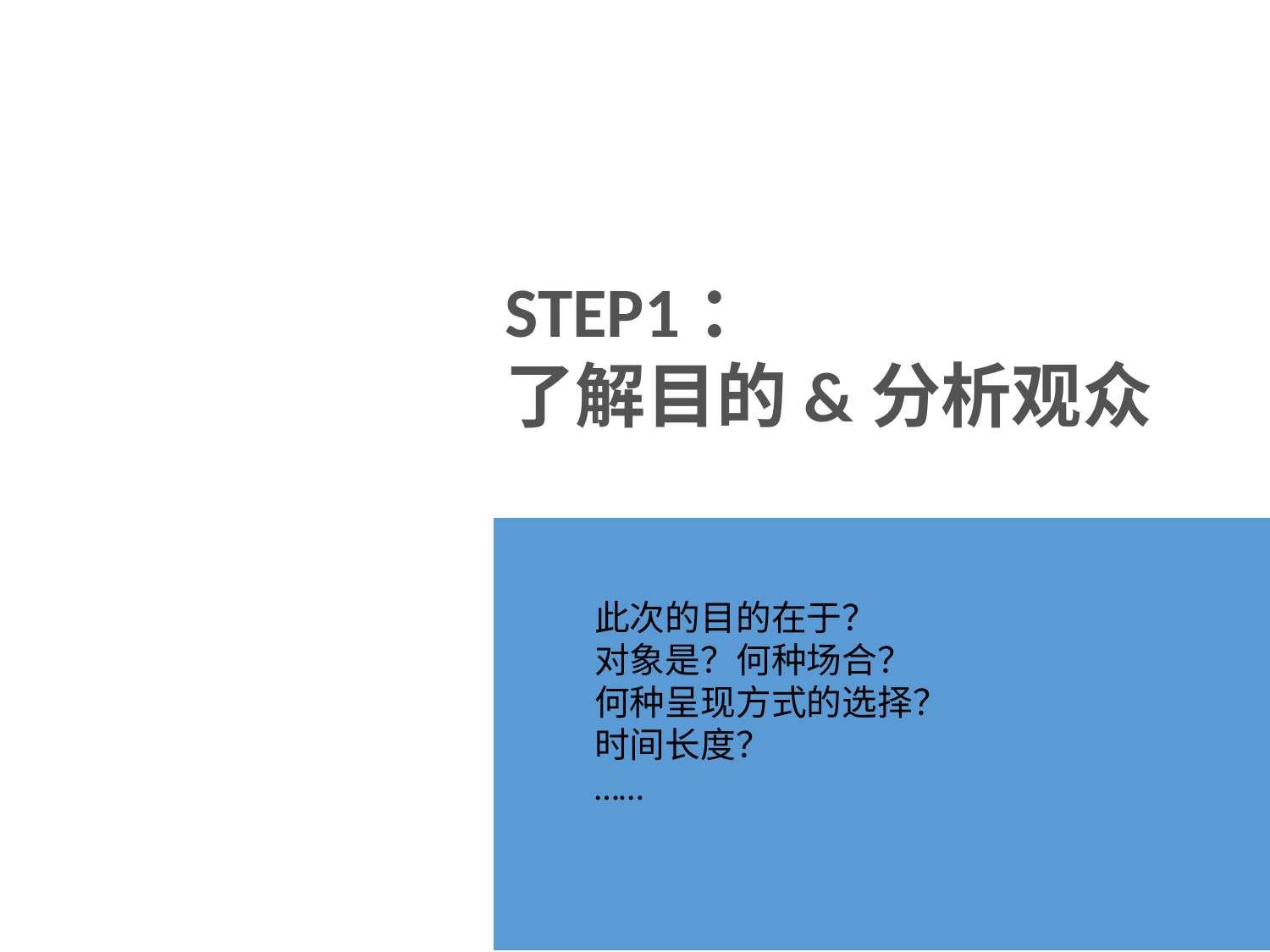

构思
STEP1：
了解目的&分析观众

此次的目的在于？
对象是？何种场合？
何种呈现方式的选择？
时间长度？
……